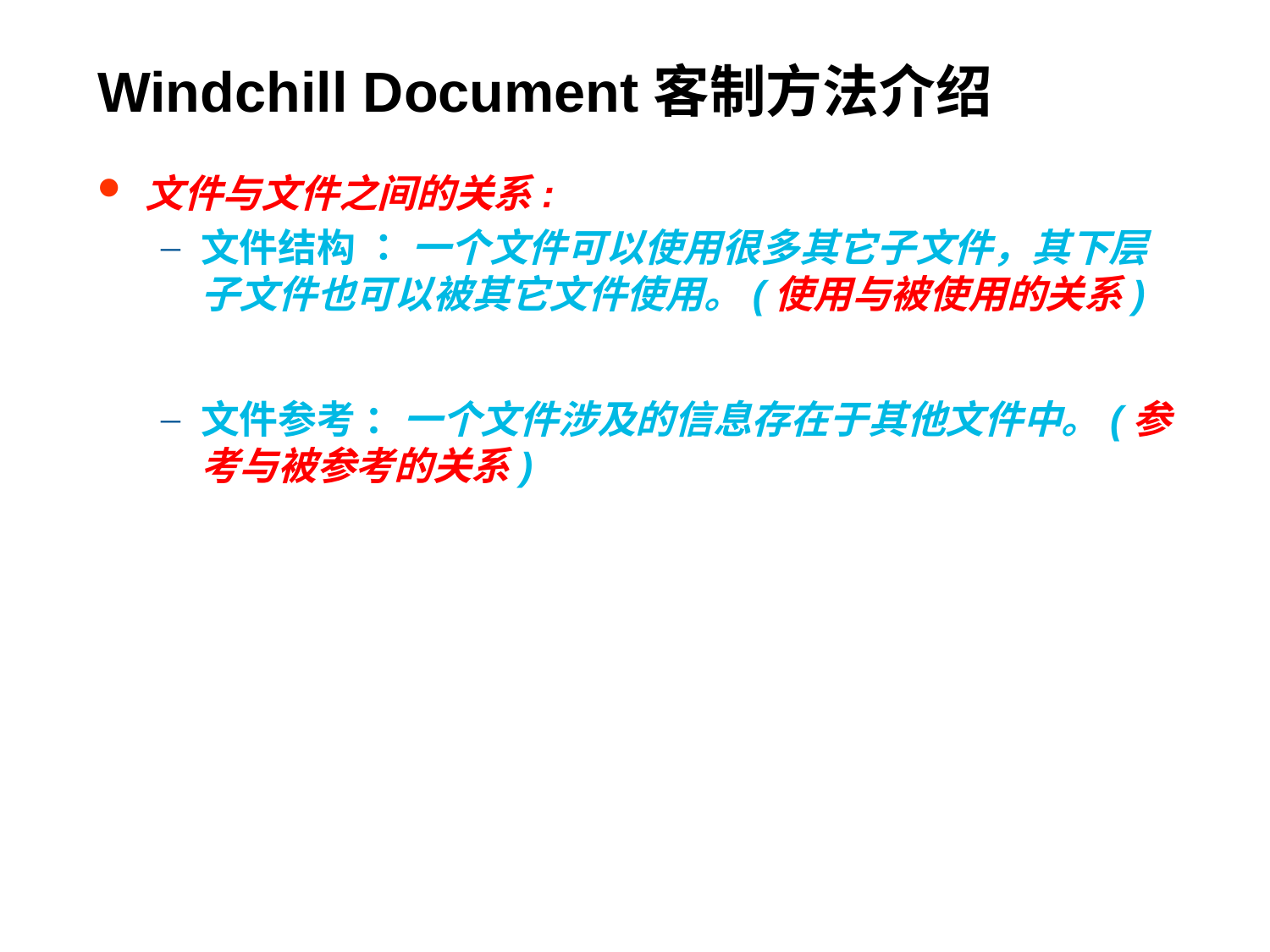

# Windchill Document客制方法介绍
文件与文件之间的关系:
文件结构 ： 一个文件可以使用很多其它子文件，其下层子文件也可以被其它文件使用。(使用与被使用的关系)

文件参考 ：一个文件涉及的信息存在于其他文件中。(参考与被参考的关系)